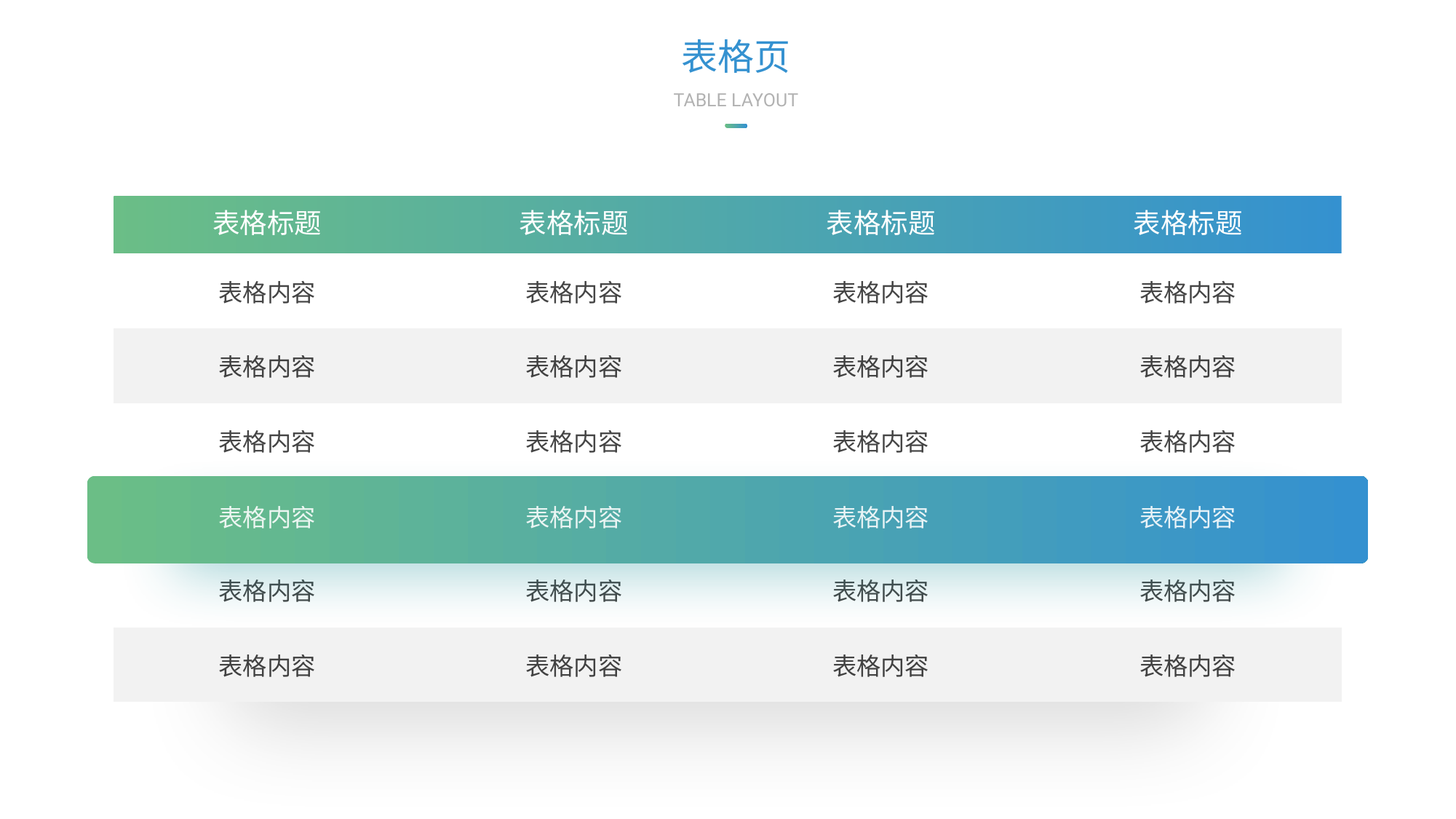

表格页
TABLE LAYOUT

| 表格标题 | 表格标题 | 表格标题 | 表格标题 |
| --- | --- | --- | --- |
|  |  |  |  |
| --- | --- | --- | --- |
| 表格内容 | 表格内容 | 表格内容 | 表格内容 |
| 表格内容 | 表格内容 | 表格内容 | 表格内容 |
| 表格内容 | 表格内容 | 表格内容 | 表格内容 |
| 表格内容 | 表格内容 | 表格内容 | 表格内容 |
| 表格内容 | 表格内容 | 表格内容 | 表格内容 |
| 表格内容 | 表格内容 | 表格内容 | 表格内容 |

| 表格内容 | 表格内容 | 表格内容 | 表格内容 |
| --- | --- | --- | --- |